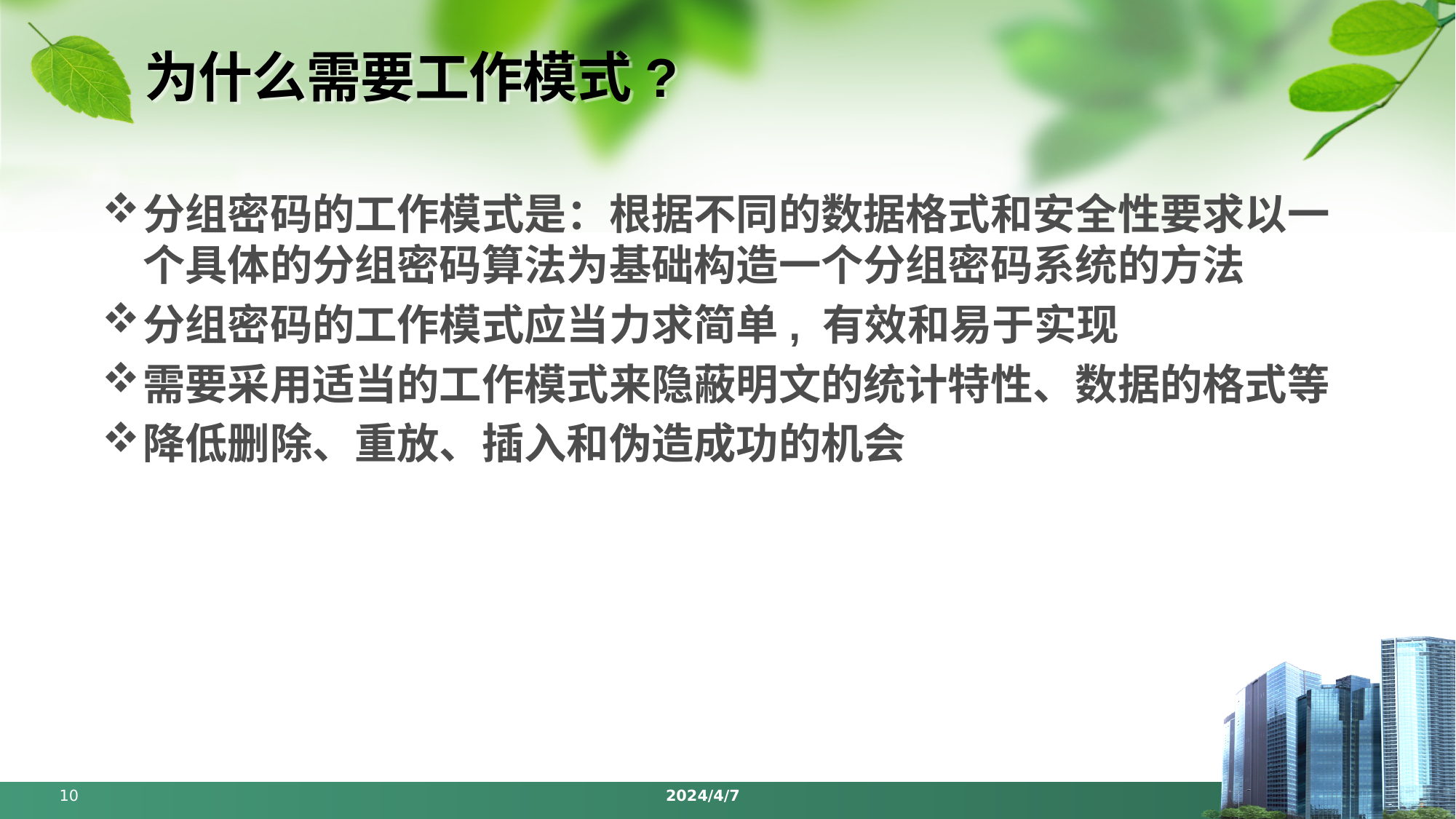

# 为什么需要工作模式?
分组密码的工作模式是：根据不同的数据格式和安全性要求以一个具体的分组密码算法为基础构造一个分组密码系统的方法
分组密码的工作模式应当力求简单, 有效和易于实现
需要采用适当的工作模式来隐蔽明文的统计特性、数据的格式等
降低删除、重放、插入和伪造成功的机会
10
2024/4/7